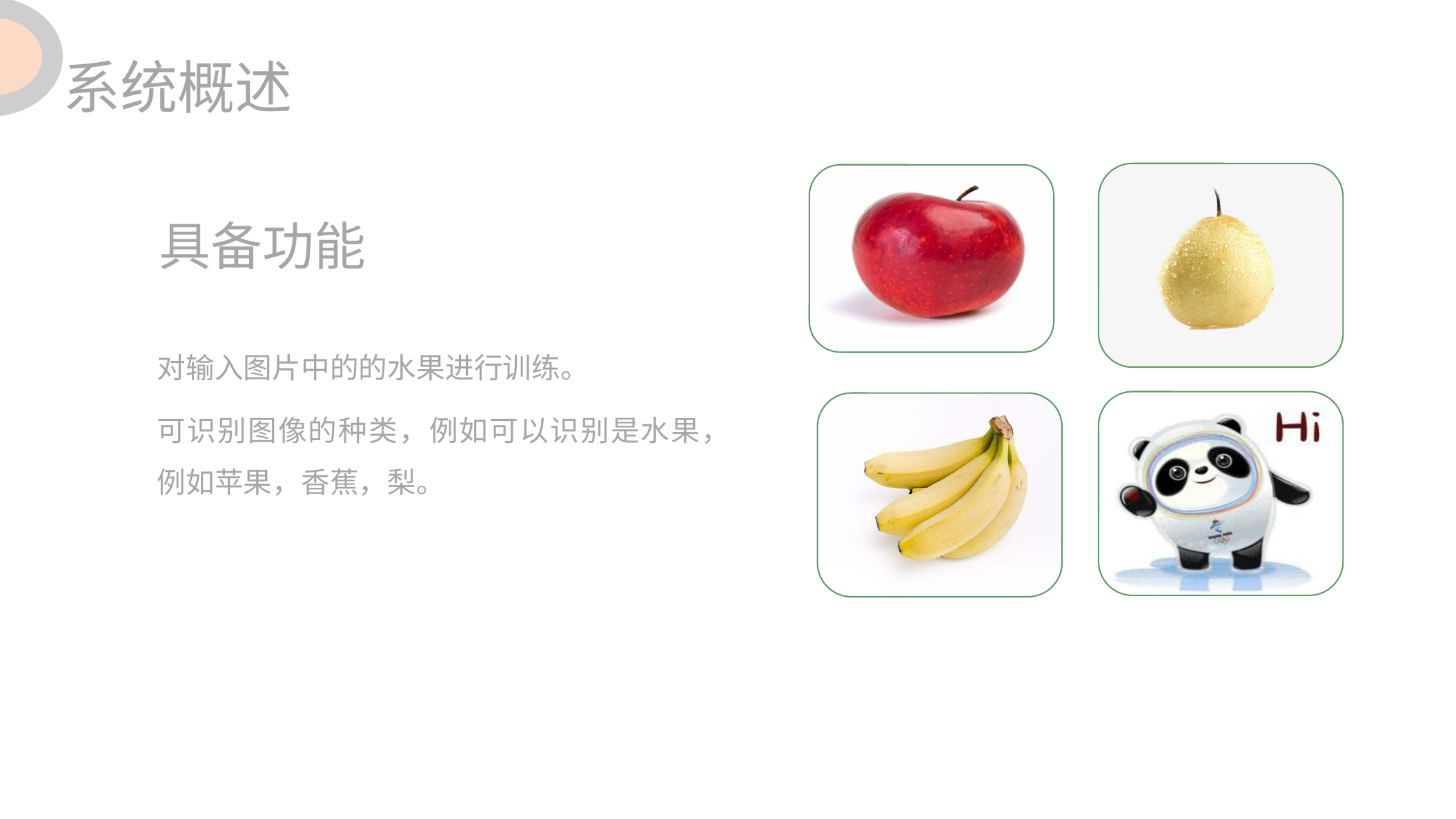

系统概述

具备功能
对输入图片中的的水果进行训练。
可识别图像的种类，例如可以识别是水果，例如苹果，香蕉，梨。